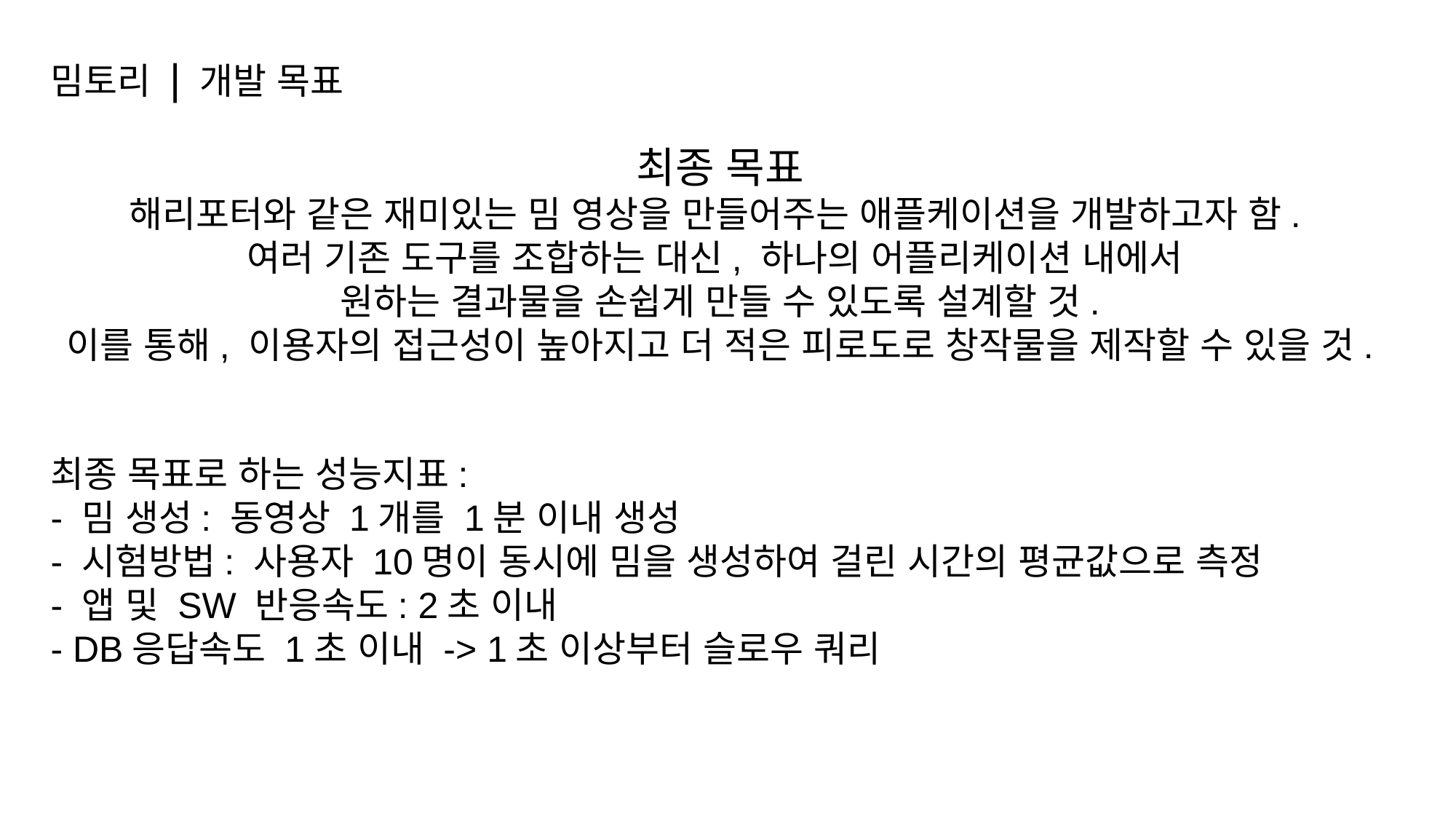

밈토리 | 개발 목표
최종 목표
해리포터와 같은 재미있는 밈 영상을 만들어주는 애플케이션을 개발하고자 함.
여러 기존 도구를 조합하는 대신, 하나의 어플리케이션 내에서
원하는 결과물을 손쉽게 만들 수 있도록 설계할 것.
이를 통해, 이용자의 접근성이 높아지고 더 적은 피로도로 창작물을 제작할 수 있을 것.
최종 목표로 하는 성능지표:
- 밈 생성: 동영상 1개를 1분 이내 생성
- 시험방법: 사용자 10명이 동시에 밈을 생성하여 걸린 시간의 평균값으로 측정
- 앱 및 SW 반응속도: 2초 이내
- DB응답속도 1초 이내 -> 1초 이상부터 슬로우 쿼리